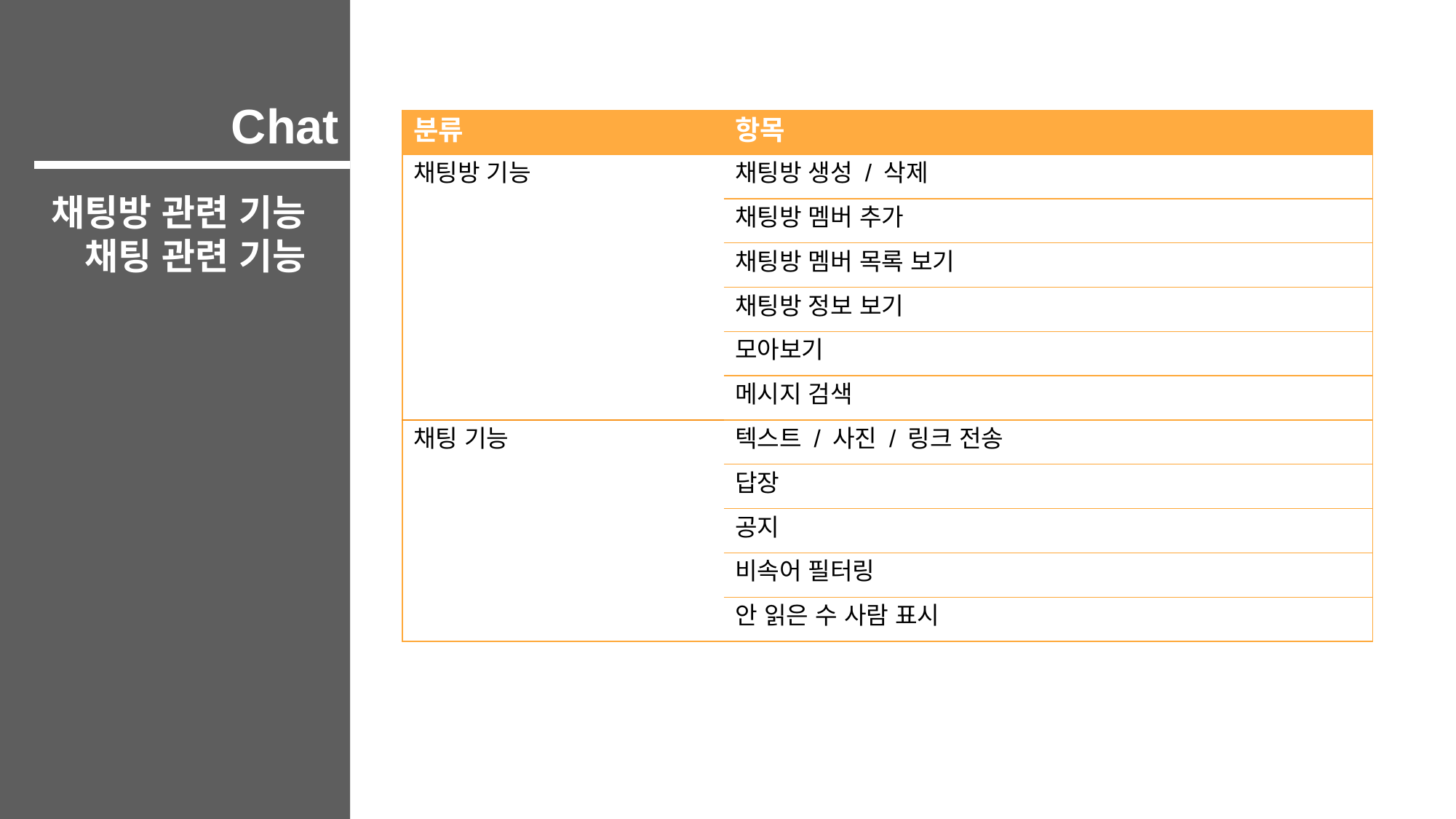

Chat
| 분류 | 항목 |
| --- | --- |
| 채팅방 기능 | 채팅방 생성 / 삭제 |
|  | 채팅방 멤버 추가 |
|  | 채팅방 멤버 목록 보기 |
|  | 채팅방 정보 보기 |
|  | 모아보기 |
|  | 메시지 검색 |
| 채팅 기능 | 텍스트 / 사진 / 링크 전송 |
|  | 답장 |
|  | 공지 |
|  | 비속어 필터링 |
|  | 안 읽은 수 사람 표시 |

채팅방 관련 기능
채팅 관련 기능